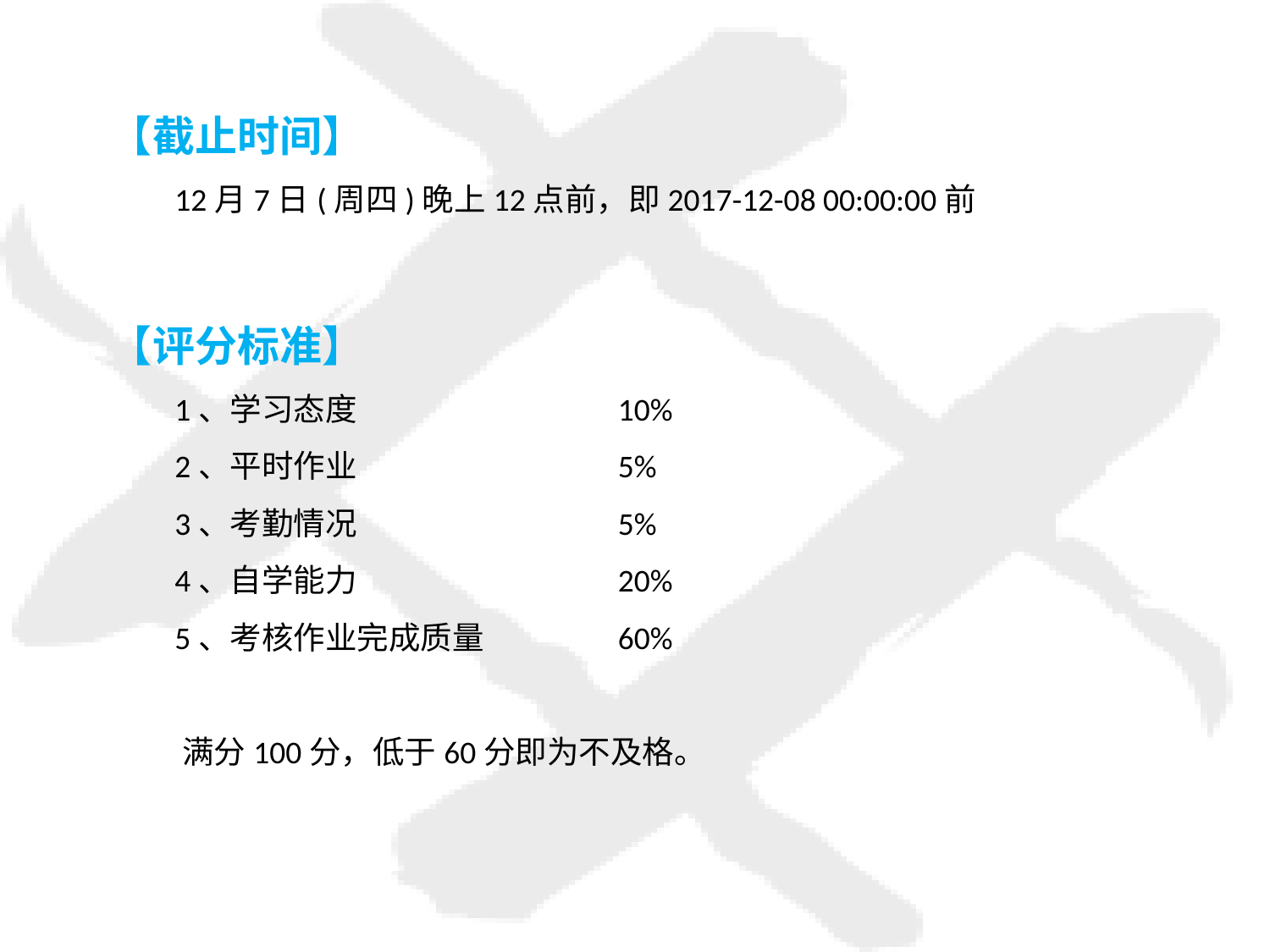

【截止时间】
         12月7日(周四)晚上12点前，即2017-12-08 00:00:00前

【评分标准】
         1、学习态度			10%
         2、平时作业			5%
         3、考勤情况			5%
         4、自学能力			20%
         5、考核作业完成质量		60%

         满分100分，低于60分即为不及格。